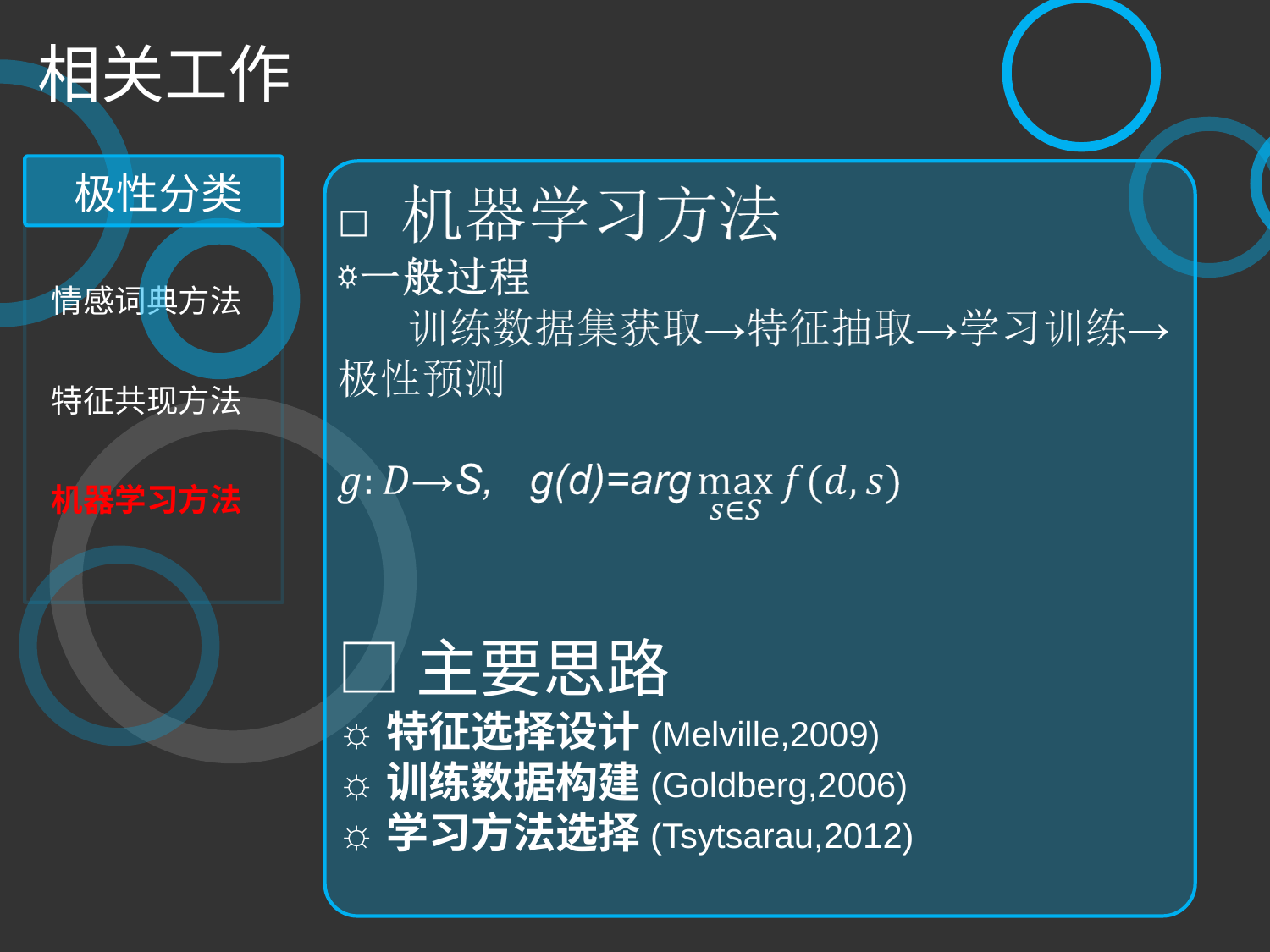

相关工作

极性分类

情感词典方法
特征共现方法

机器学习方法

□主要思路
☼特征选择设计(Melville,2009)
☼训练数据构建(Goldberg,2006)
☼学习方法选择(Tsytsarau,2012)